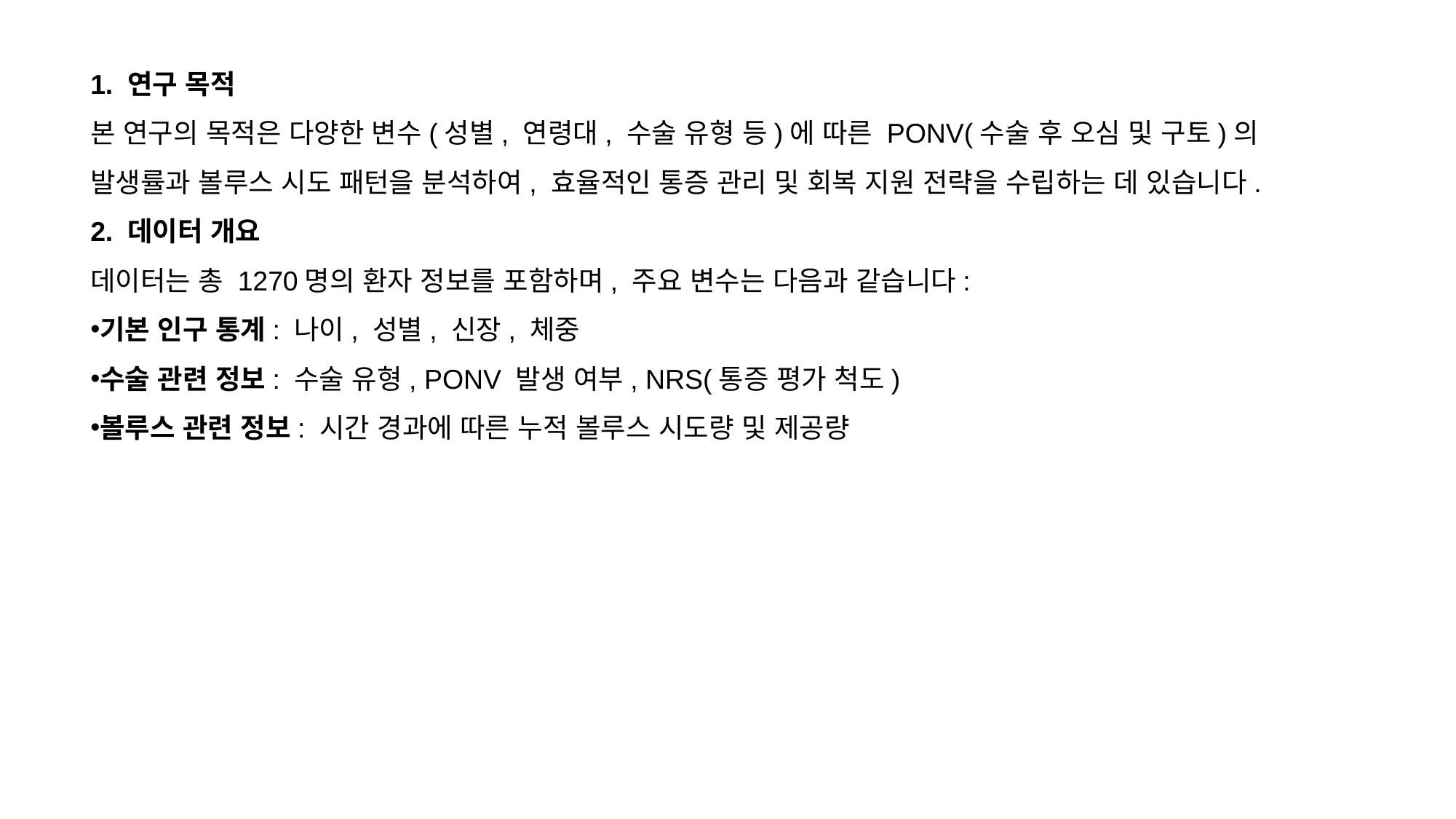

1. 연구 목적
본 연구의 목적은 다양한 변수(성별, 연령대, 수술 유형 등)에 따른 PONV(수술 후 오심 및 구토)의 발생률과 볼루스 시도 패턴을 분석하여, 효율적인 통증 관리 및 회복 지원 전략을 수립하는 데 있습니다.
2. 데이터 개요
데이터는 총 1270명의 환자 정보를 포함하며, 주요 변수는 다음과 같습니다:
기본 인구 통계: 나이, 성별, 신장, 체중
수술 관련 정보: 수술 유형, PONV 발생 여부, NRS(통증 평가 척도)
볼루스 관련 정보: 시간 경과에 따른 누적 볼루스 시도량 및 제공량